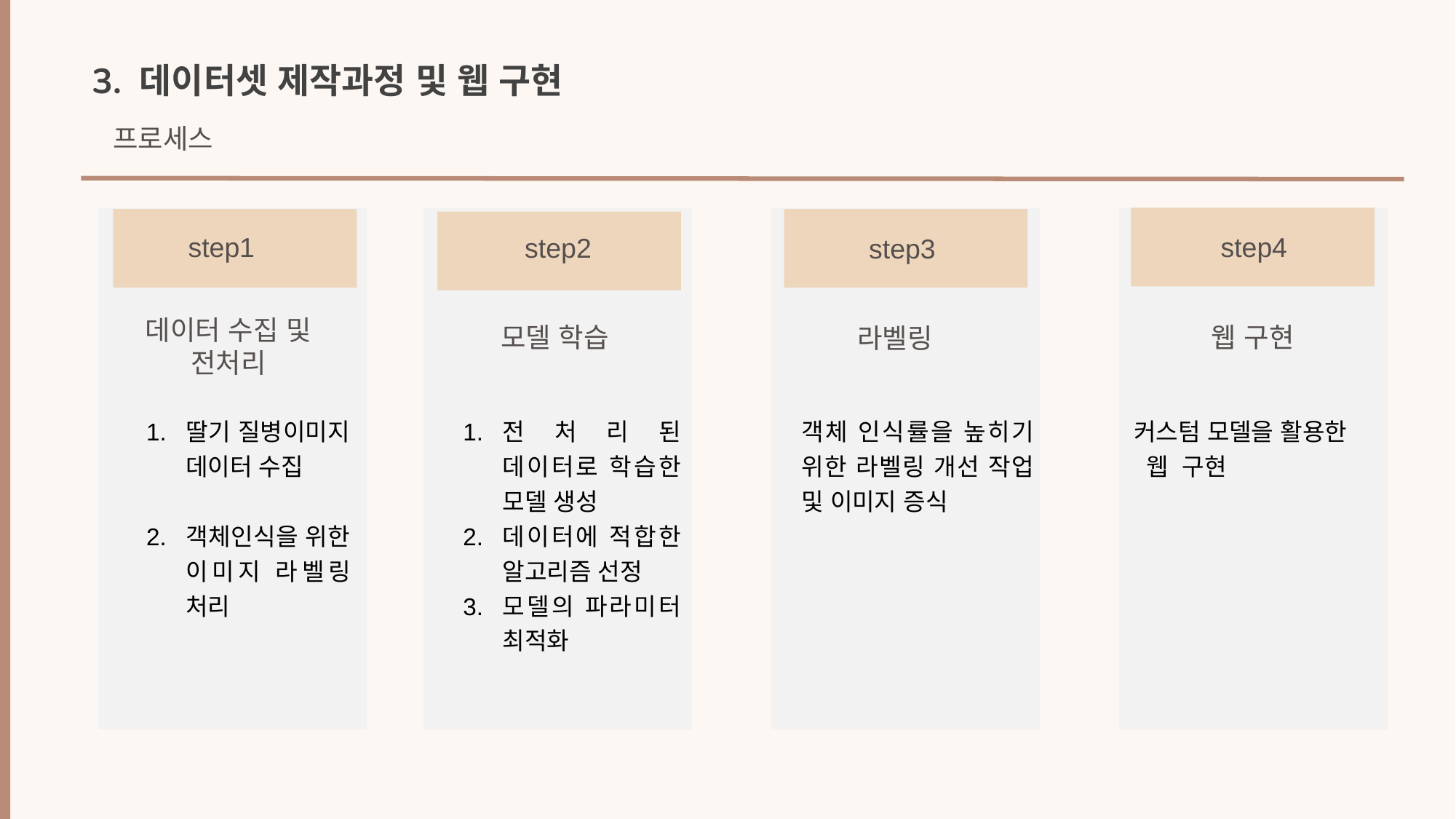

3. 데이터셋 제작과정 및 웹 구현
 프로세스

step1
step4
step2
step3
데이터 수집 및 전처리
모델 학습
웹 구현
라벨링
딸기 질병이미지 데이터 수집

객체인식을 위한 이미지 라벨링 처리

전처리된 데이터로 학습한 모델 생성
데이터에 적합한 알고리즘 선정
모델의 파라미터 최적화

객체 인식률을 높히기 위한 라벨링 개선 작업 및 이미지 증식
커스텀 모델을 활용한
 웹  구현